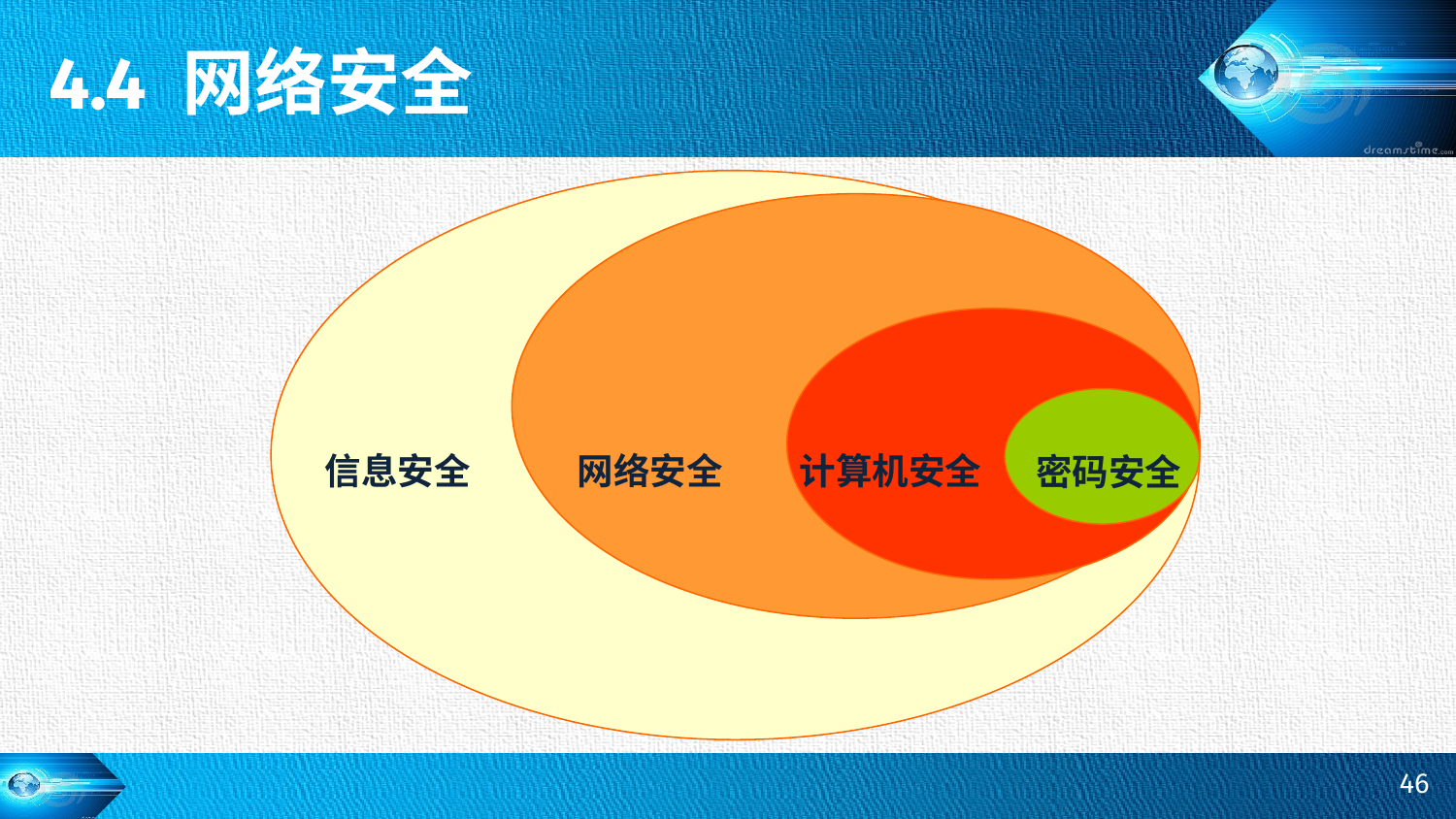

4.4 网络安全

信息安全
网络安全
计算机安全
密码安全
46